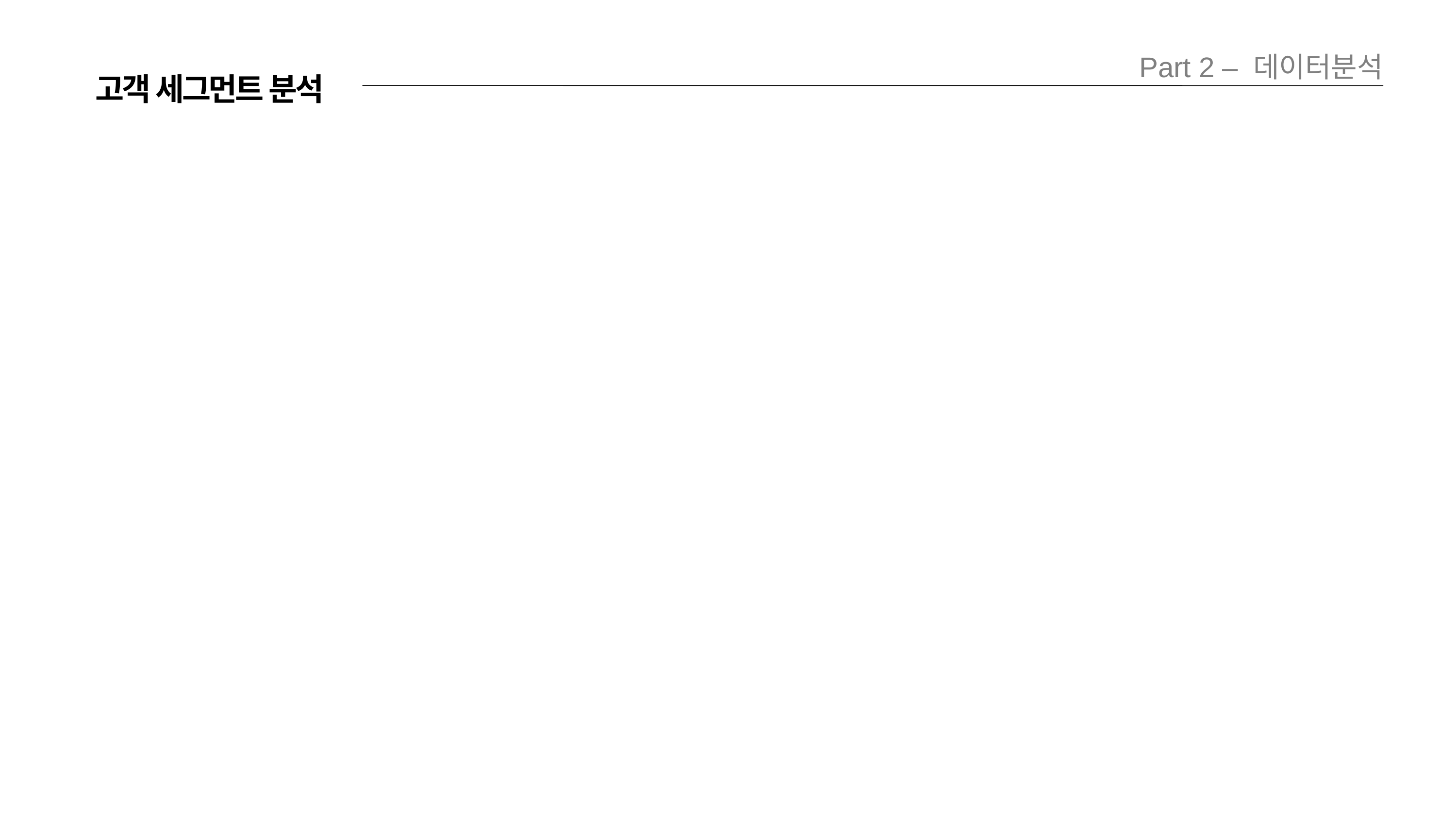

Part 2 – 데이터분석
고객 세그먼트 분석